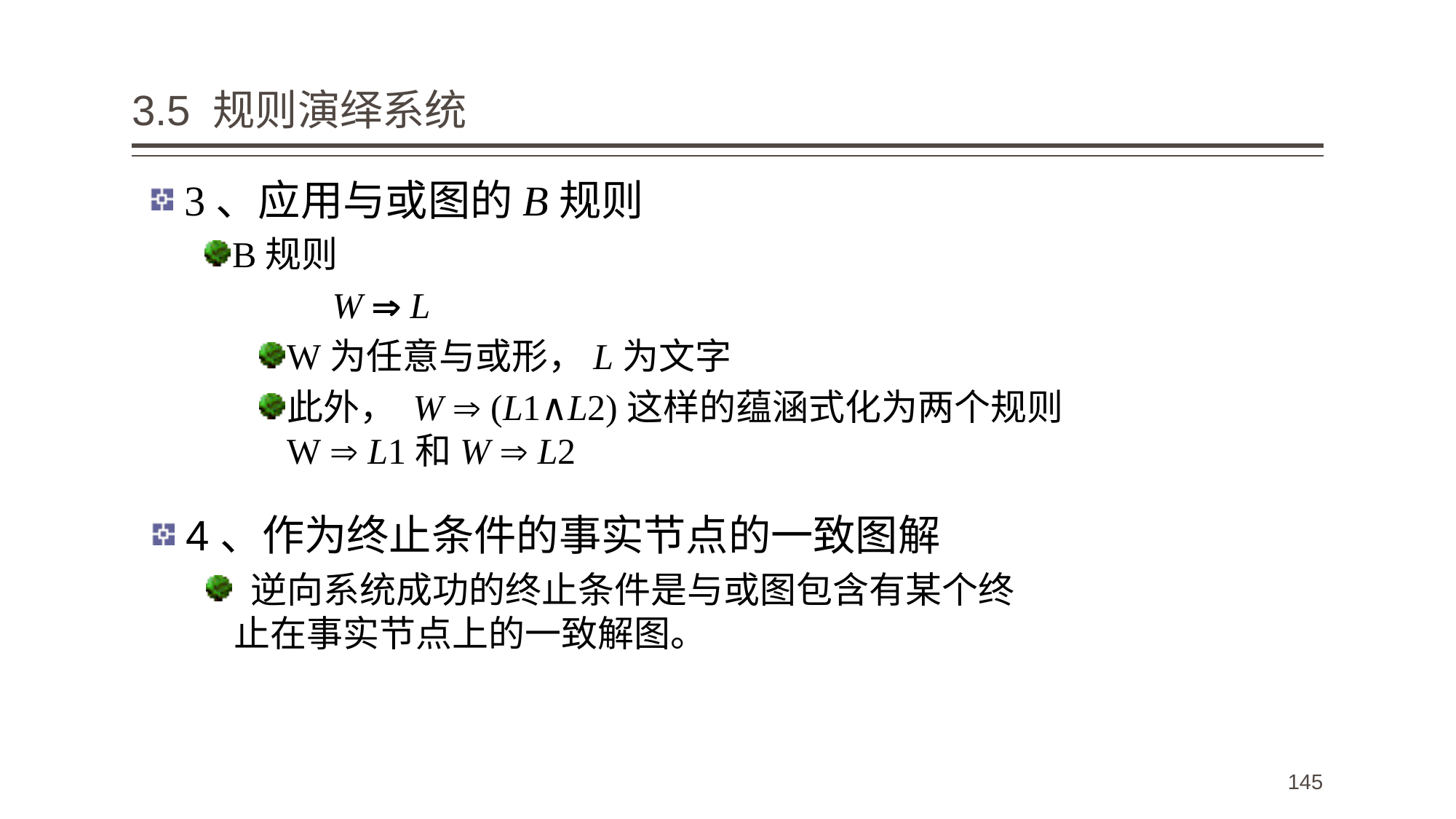

# 3.5 规则演绎系统
3、应用与或图的B规则
B规则
              W ⇒ L
W为任意与或形，L为文字
此外， W ⇒ (L1∧L2)这样的蕴涵式化为两个规则W ⇒ L1和W ⇒ L2
4、作为终止条件的事实节点的一致图解
 逆向系统成功的终止条件是与或图包含有某个终止在事实节点上的一致解图。
145